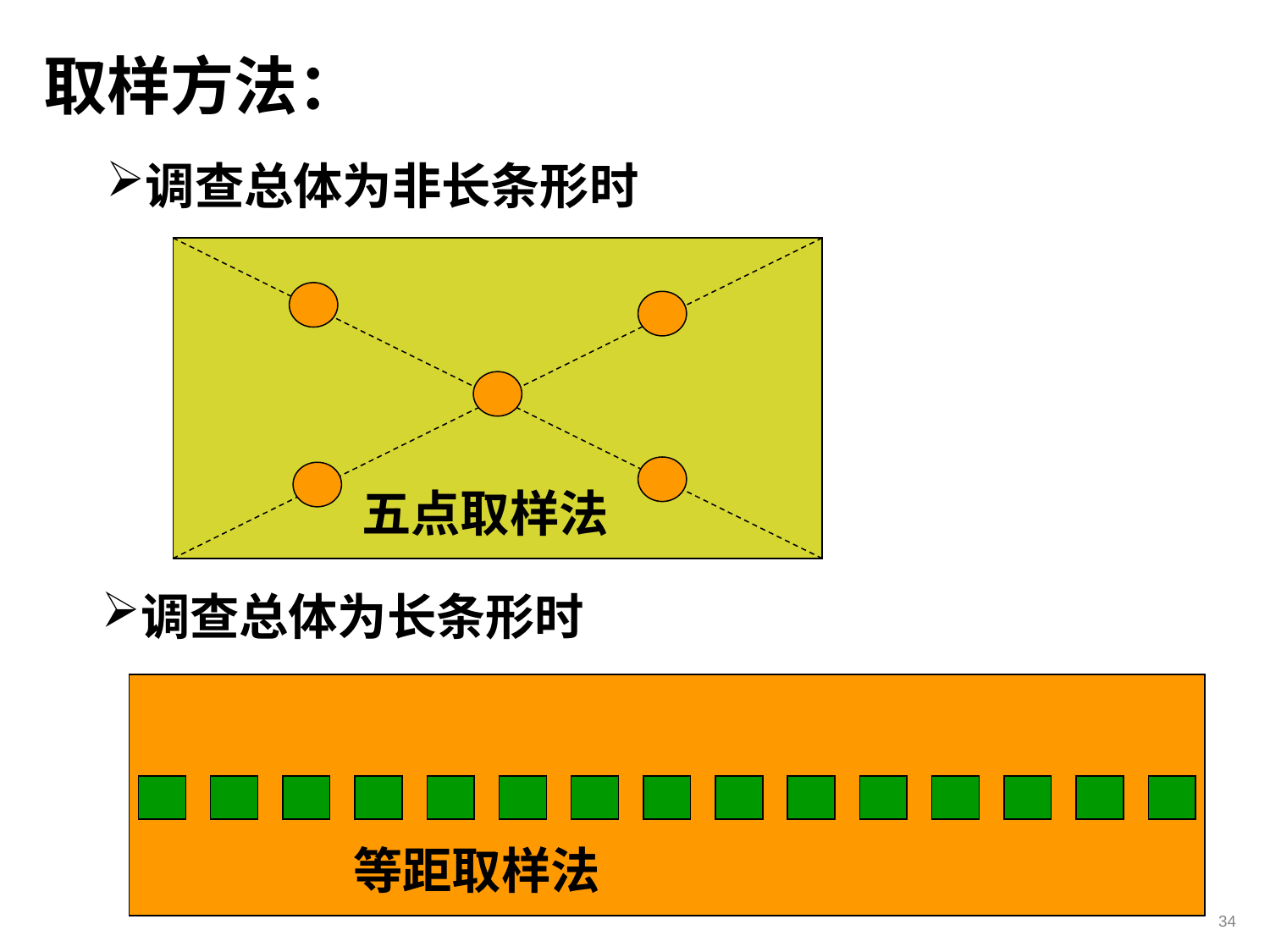

取样方法：
调查总体为非长条形时

五点取样法
调查总体为长条形时

等距取样法